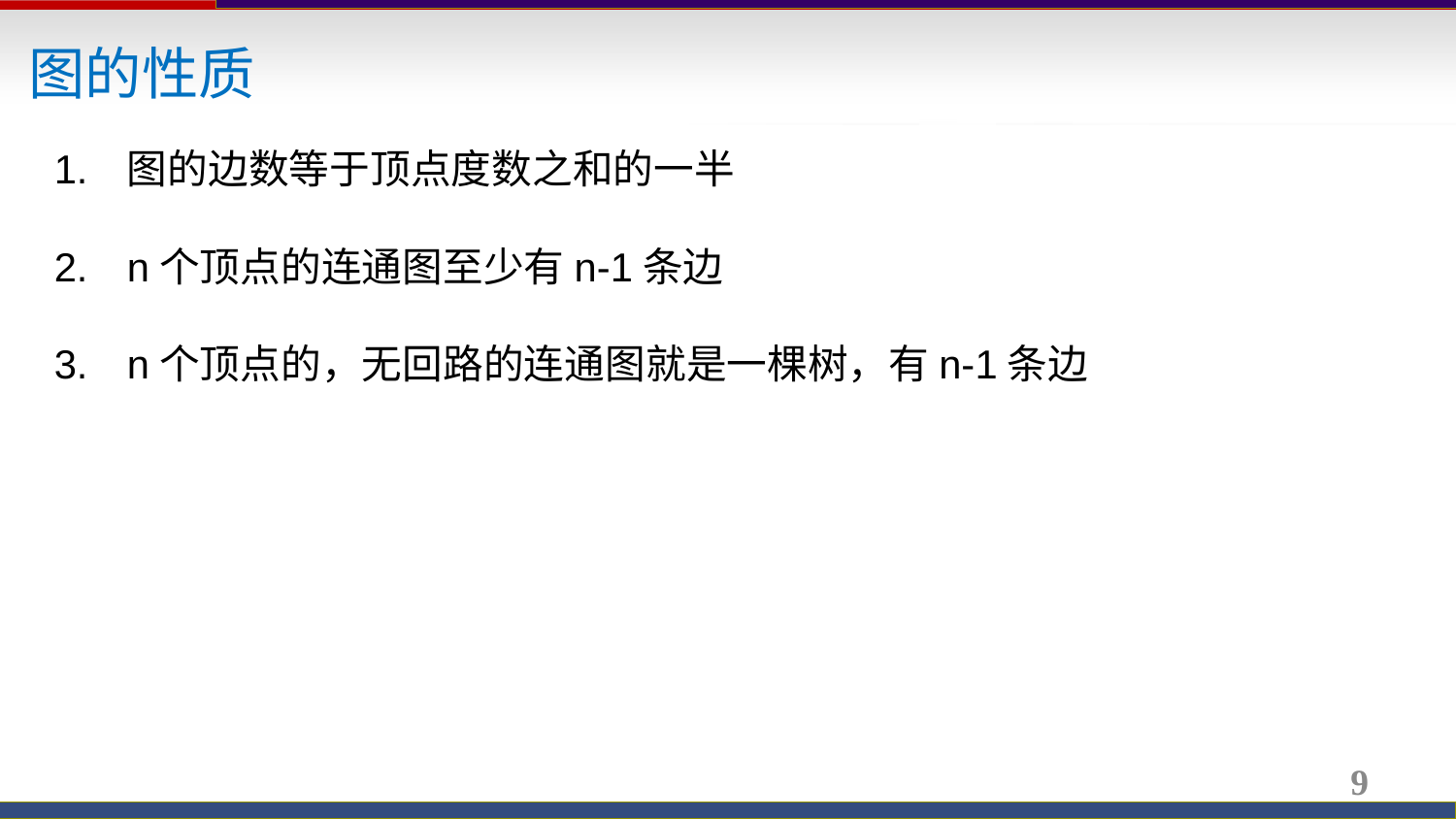

图的性质
图的边数等于顶点度数之和的一半

n个顶点的连通图至少有n-1条边

n个顶点的，无回路的连通图就是一棵树，有n-1条边